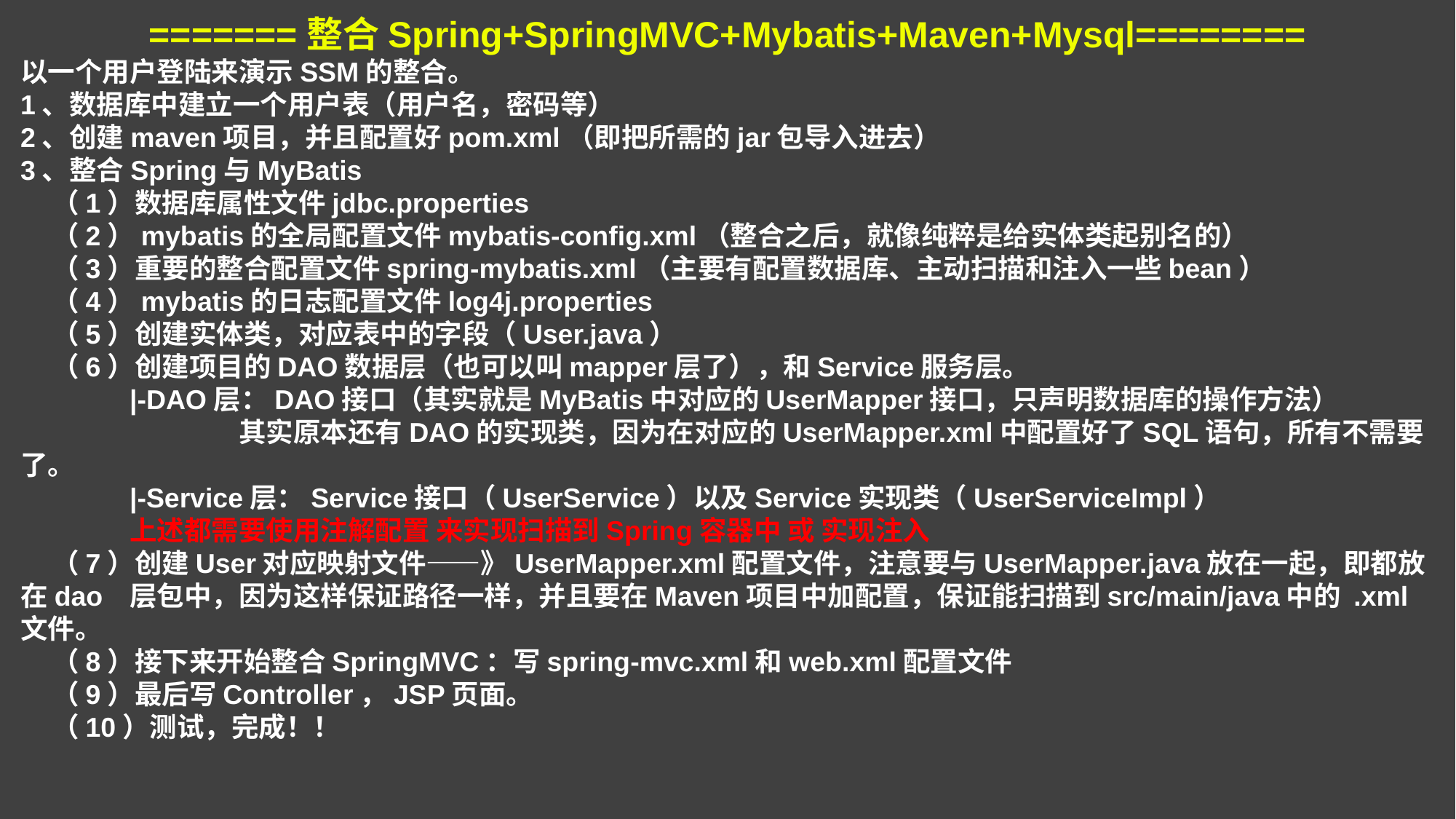

=======整合Spring+SpringMVC+Mybatis+Maven+Mysql========
以一个用户登陆来演示SSM的整合。
1、数据库中建立一个用户表（用户名，密码等）
2、创建maven项目，并且配置好pom.xml（即把所需的jar包导入进去）
3、整合Spring与MyBatis
    （1）数据库属性文件jdbc.properties
    （2）mybatis的全局配置文件mybatis-config.xml（整合之后，就像纯粹是给实体类起别名的）
    （3）重要的整合配置文件spring-mybatis.xml（主要有配置数据库、主动扫描和注入一些bean）
    （4）mybatis的日志配置文件log4j.properties
    （5）创建实体类，对应表中的字段（User.java）
    （6）创建项目的DAO数据层（也可以叫mapper层了），和Service服务层。
	|-DAO层：DAO接口（其实就是MyBatis中对应的UserMapper接口，只声明数据库的操作方法）
		其实原本还有DAO的实现类，因为在对应的UserMapper.xml中配置好了SQL语句，所有不需要了。
	|-Service层：Service接口（UserService）以及Service实现类（UserServiceImpl）
	上述都需要使用注解配置 来实现扫描到Spring容器中 或 实现注入
    （7）创建User对应映射文件——》UserMapper.xml配置文件，注意要与UserMapper.java放在一起，即都放在dao	层包中，因为这样保证路径一样，并且要在Maven项目中加配置，保证能扫描到src/main/java中的 .xml文件。
    （8）接下来开始整合SpringMVC：写spring-mvc.xml和web.xml配置文件
    （9）最后写Controller，JSP页面。
    （10）测试，完成！！